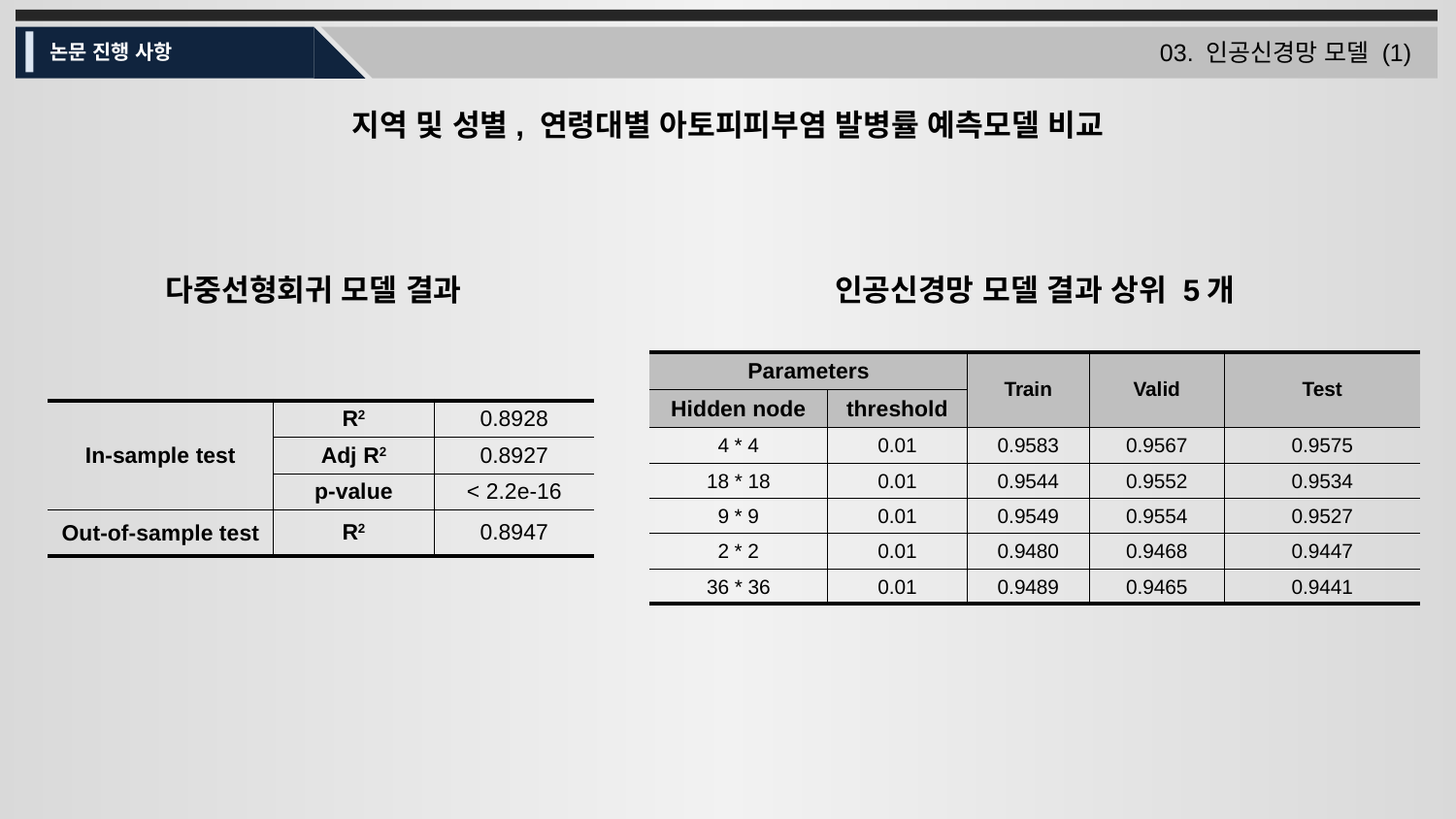

03. 인공신경망 모델 (1)

논문 진행 사항
지역 및 성별, 연령대별 아토피피부염 발병률 예측모델 비교
다중선형회귀 모델 결과
인공신경망 모델 결과 상위 5개
| Parameters |  | Train | Valid | Test |
| --- | --- | --- | --- | --- |
| Hidden node | threshold | R2 | R2 | R2 |
| 4 \* 4 | 0.01 | 0.9583 | 0.9567 | 0.9575 |
| 18 \* 18 | 0.01 | 0.9544 | 0.9552 | 0.9534 |
| 9 \* 9 | 0.01 | 0.9549 | 0.9554 | 0.9527 |
| 2 \* 2 | 0.01 | 0.9480 | 0.9468 | 0.9447 |
| 36 \* 36 | 0.01 | 0.9489 | 0.9465 | 0.9441 |
| In-sample test | R2 | 0.8928 |
| --- | --- | --- |
|  | Adj R2 | 0.8927 |
|  | p-value | < 2.2e-16 |
| Out-of-sample test | R2 | 0.8947 |